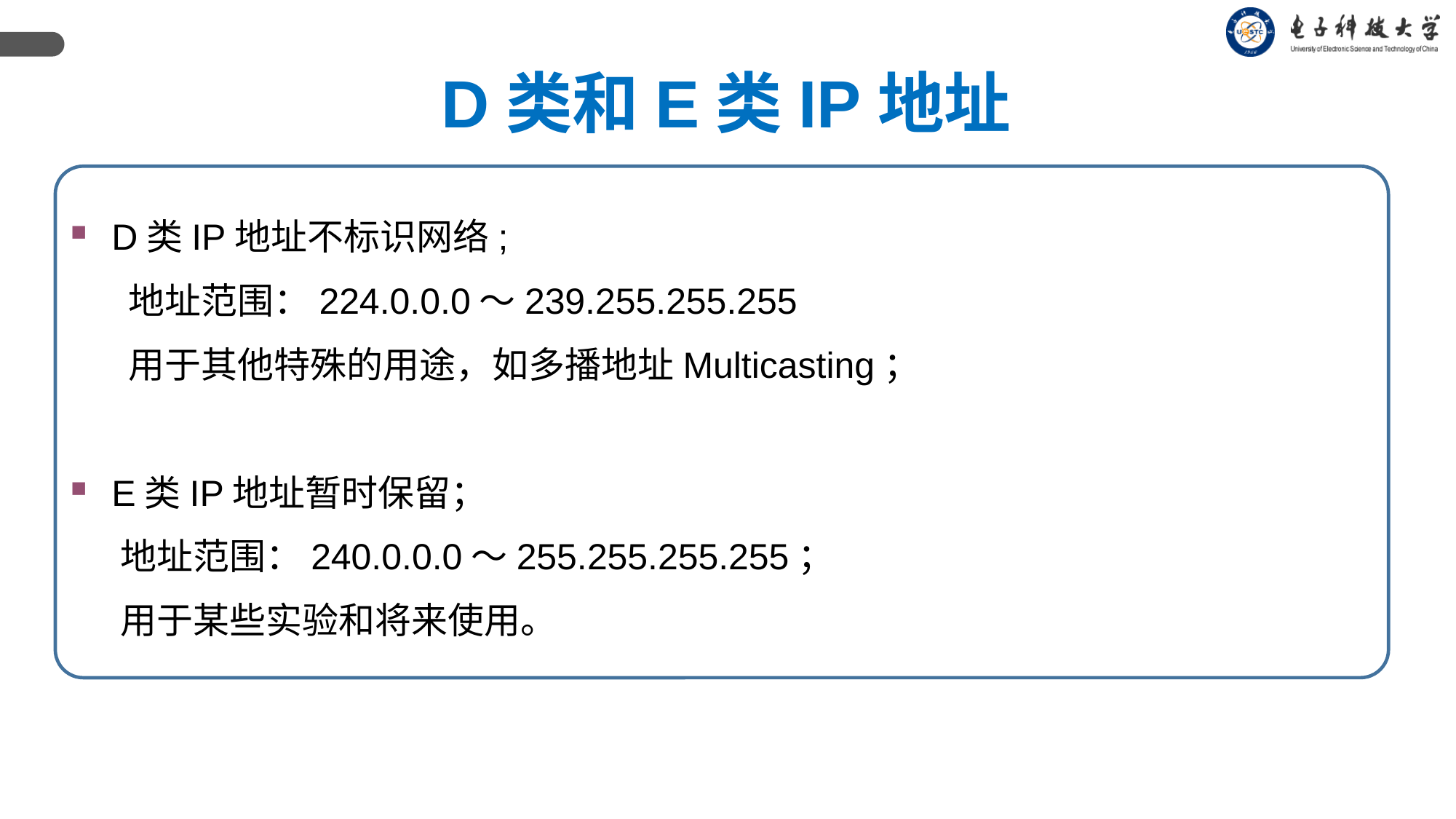

D类和E类IP地址

D类IP地址不标识网络;
      地址范围：224.0.0.0～239.255.255.255
      用于其他特殊的用途，如多播地址Multicasting；

E类IP地址暂时保留；
     地址范围：240.0.0.0～255.255.255.255；
     用于某些实验和将来使用。